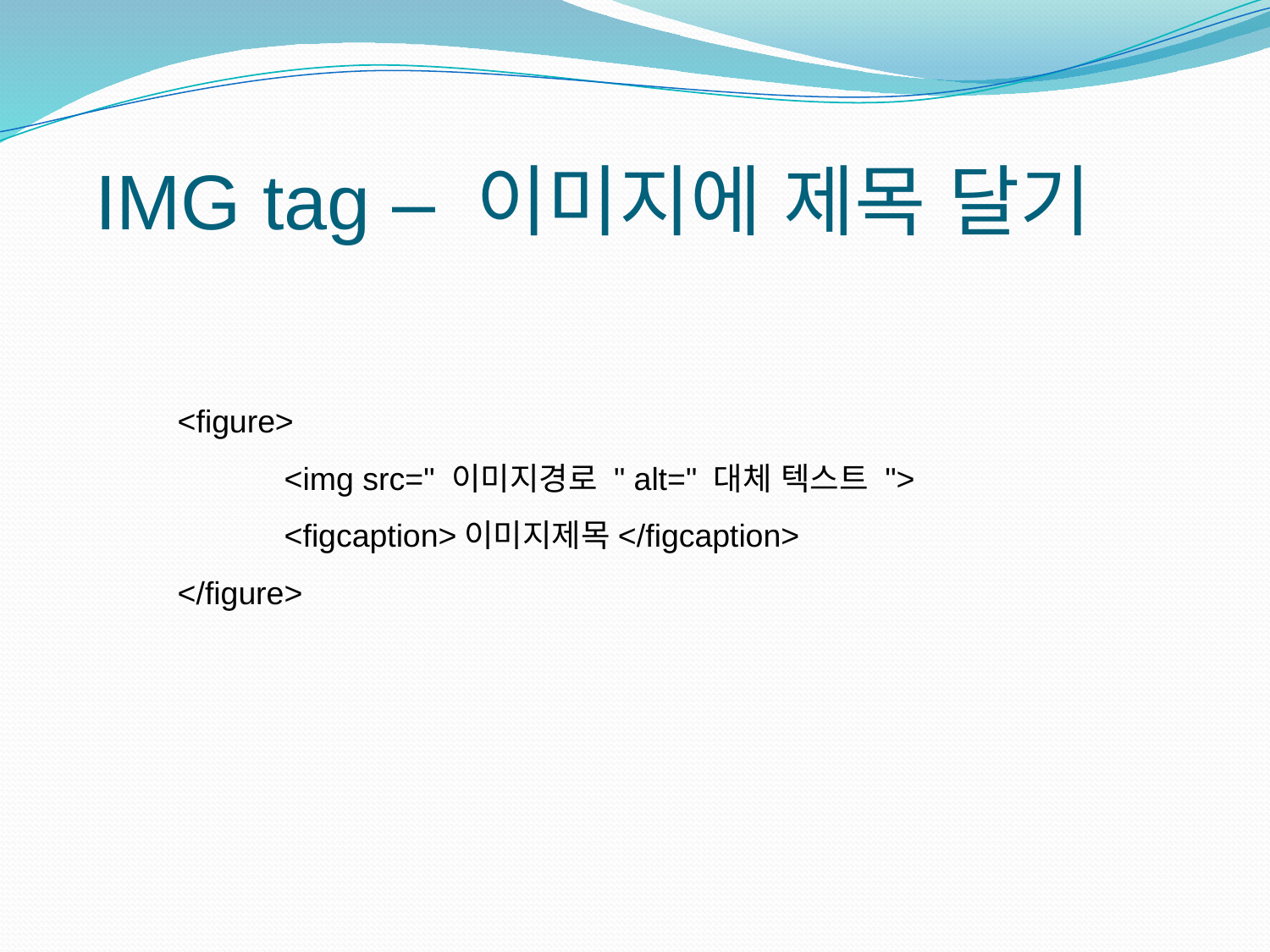

# IMG tag – 이미지에 제목 달기
<figure>
            <img src=" 이미지경로 " alt=" 대체 텍스트 ">
            <figcaption>이미지제목</figcaption>
</figure>